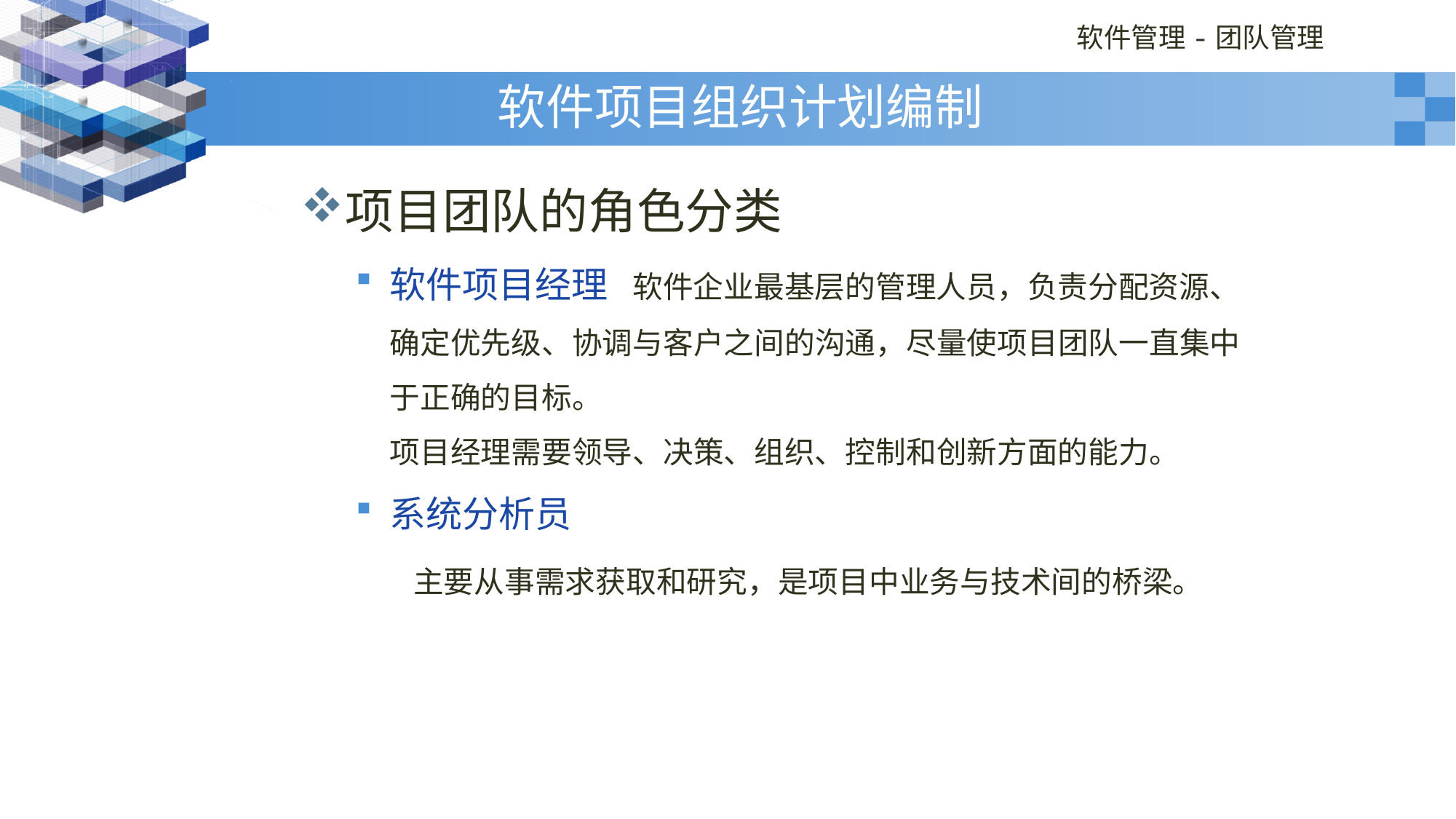

# 软件项目组织计划编制
项目团队的角色分类
软件项目经理   软件企业最基层的管理人员，负责分配资源、确定优先级、协调与客户之间的沟通，尽量使项目团队一直集中于正确的目标。
    项目经理需要领导、决策、组织、控制和创新方面的能力。
系统分析员
      主要从事需求获取和研究，是项目中业务与技术间的桥梁。